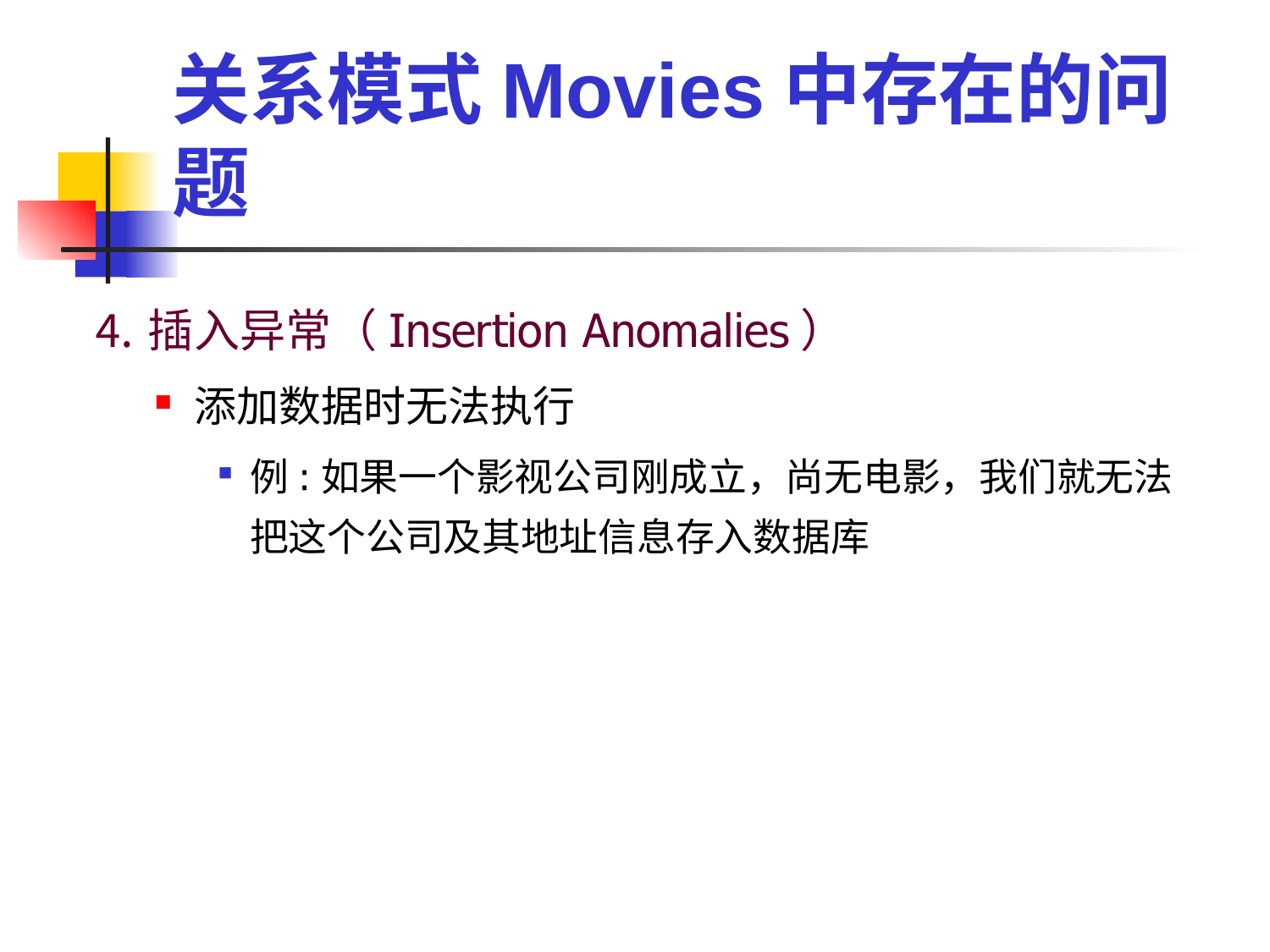

# 关系模式Movies中存在的问题
⒋插入异常（Insertion Anomalies）
添加数据时无法执行
例:如果一个影视公司刚成立，尚无电影，我们就无法把这个公司及其地址信息存入数据库